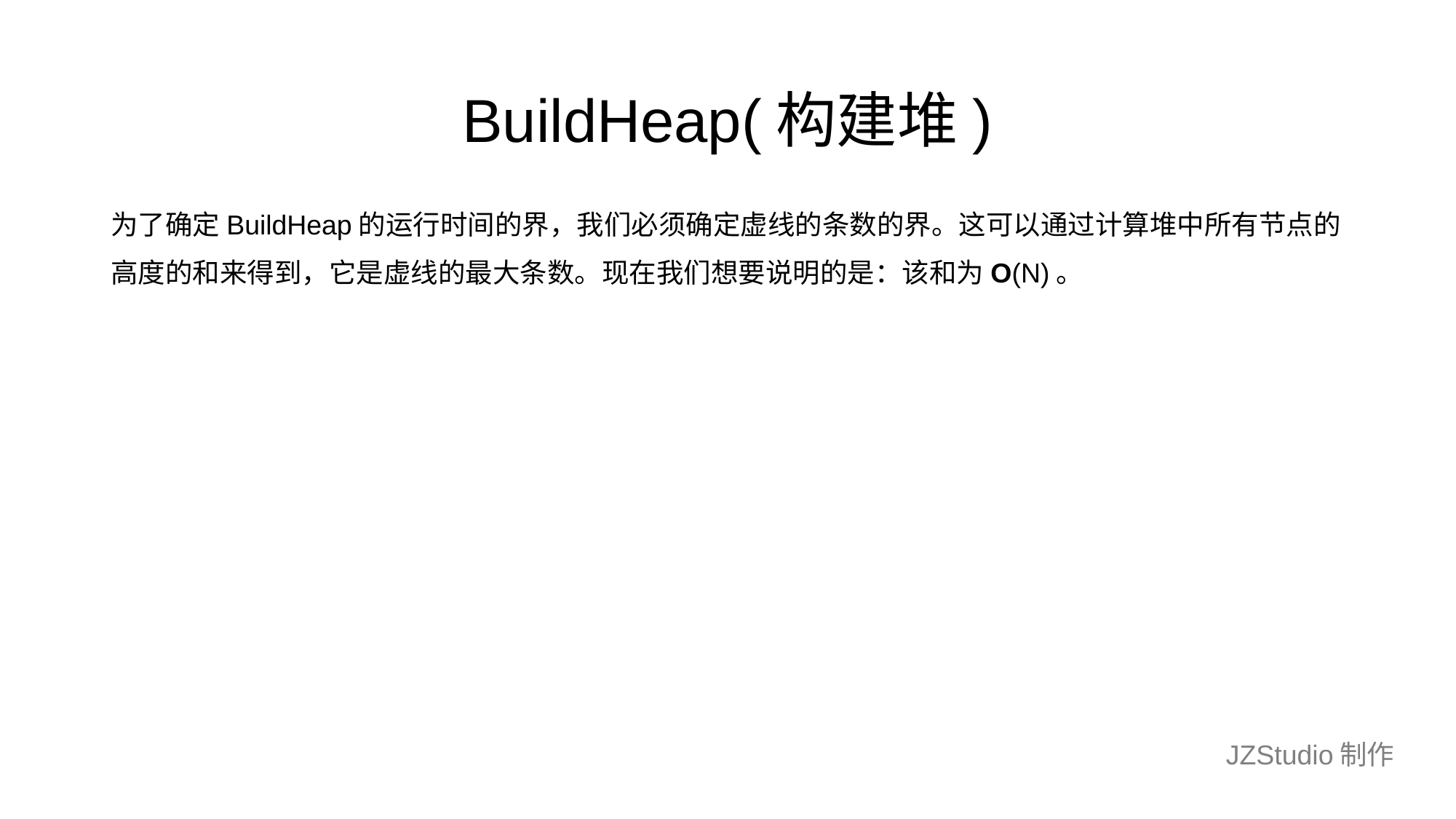

# BuildHeap(构建堆)
为了确定BuildHeap的运行时间的界，我们必须确定虚线的条数的界。这可以通过计算堆中所有节点的
高度的和来得到，它是虚线的最大条数。现在我们想要说明的是：该和为O(N)。